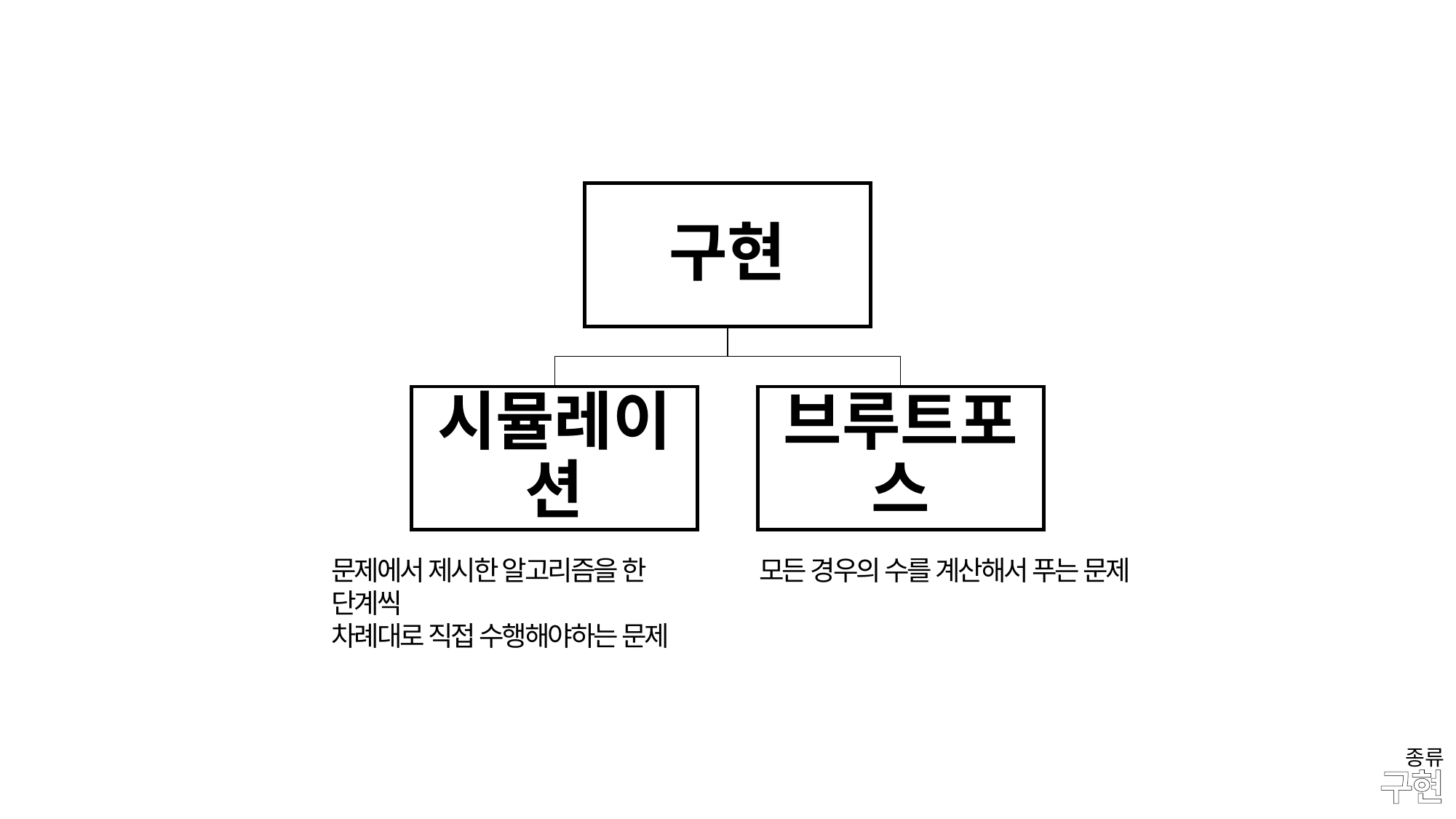

구현
시뮬레이션
브루트포스
문제에서 제시한 알고리즘을 한 단계씩
차례대로 직접 수행해야하는 문제
모든 경우의 수를 계산해서 푸는 문제
종류
# 구현